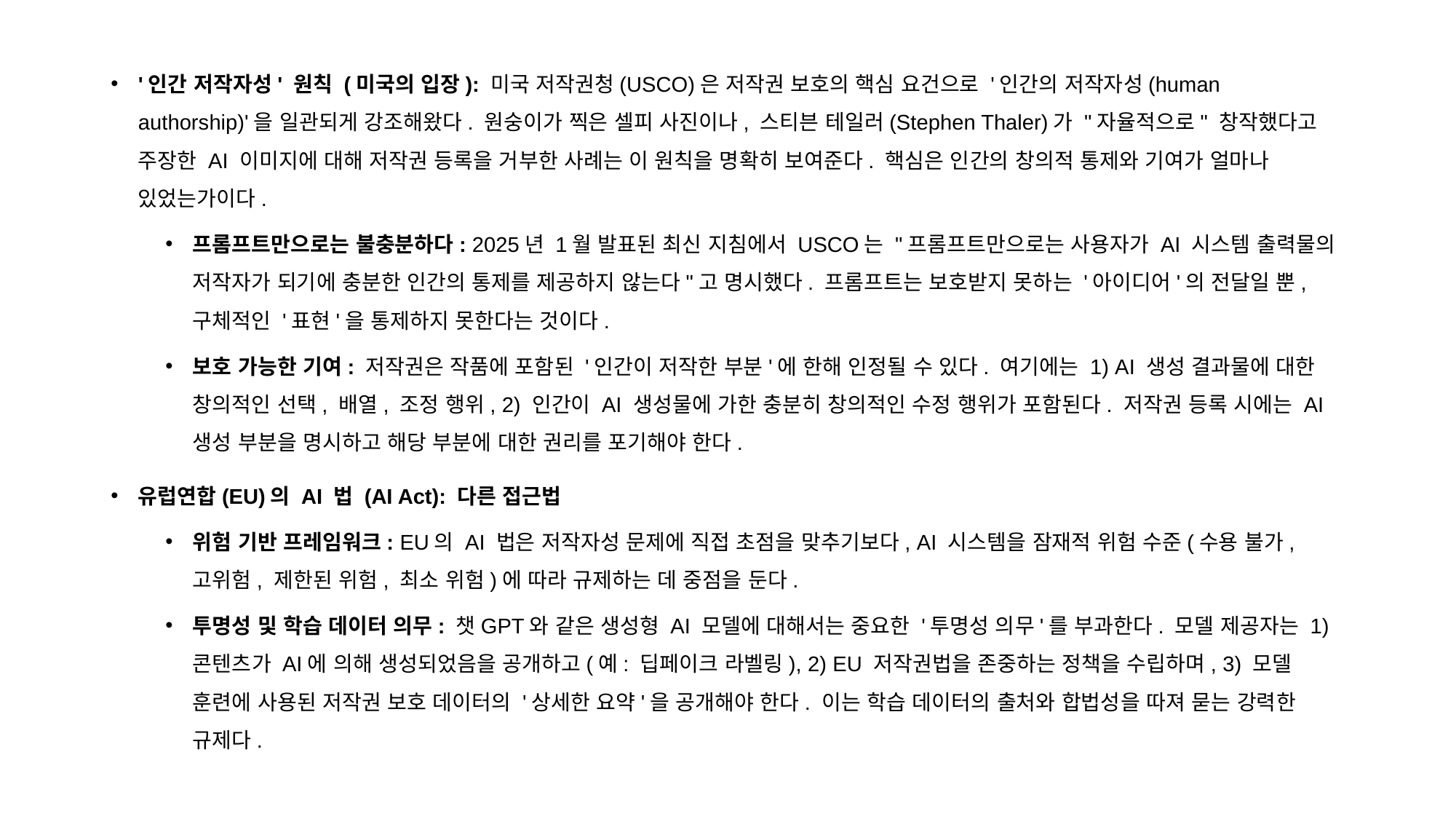

'인간 저작자성' 원칙 (미국의 입장): 미국 저작권청(USCO)은 저작권 보호의 핵심 요건으로 '인간의 저작자성(human authorship)'을 일관되게 강조해왔다. 원숭이가 찍은 셀피 사진이나, 스티븐 테일러(Stephen Thaler)가 "자율적으로" 창작했다고 주장한 AI 이미지에 대해 저작권 등록을 거부한 사례는 이 원칙을 명확히 보여준다. 핵심은 인간의 창의적 통제와 기여가 얼마나 있었는가이다.
프롬프트만으로는 불충분하다: 2025년 1월 발표된 최신 지침에서 USCO는 "프롬프트만으로는 사용자가 AI 시스템 출력물의 저작자가 되기에 충분한 인간의 통제를 제공하지 않는다"고 명시했다. 프롬프트는 보호받지 못하는 '아이디어'의 전달일 뿐, 구체적인 '표현'을 통제하지 못한다는 것이다.
보호 가능한 기여: 저작권은 작품에 포함된 '인간이 저작한 부분'에 한해 인정될 수 있다. 여기에는 1) AI 생성 결과물에 대한 창의적인 선택, 배열, 조정 행위, 2) 인간이 AI 생성물에 가한 충분히 창의적인 수정 행위가 포함된다. 저작권 등록 시에는 AI 생성 부분을 명시하고 해당 부분에 대한 권리를 포기해야 한다.
유럽연합(EU)의 AI 법 (AI Act): 다른 접근법
위험 기반 프레임워크: EU의 AI 법은 저작자성 문제에 직접 초점을 맞추기보다, AI 시스템을 잠재적 위험 수준(수용 불가, 고위험, 제한된 위험, 최소 위험)에 따라 규제하는 데 중점을 둔다.
투명성 및 학습 데이터 의무: 챗GPT와 같은 생성형 AI 모델에 대해서는 중요한 '투명성 의무'를 부과한다. 모델 제공자는 1) 콘텐츠가 AI에 의해 생성되었음을 공개하고(예: 딥페이크 라벨링), 2) EU 저작권법을 존중하는 정책을 수립하며, 3) 모델 훈련에 사용된 저작권 보호 데이터의 '상세한 요약'을 공개해야 한다. 이는 학습 데이터의 출처와 합법성을 따져 묻는 강력한 규제다.